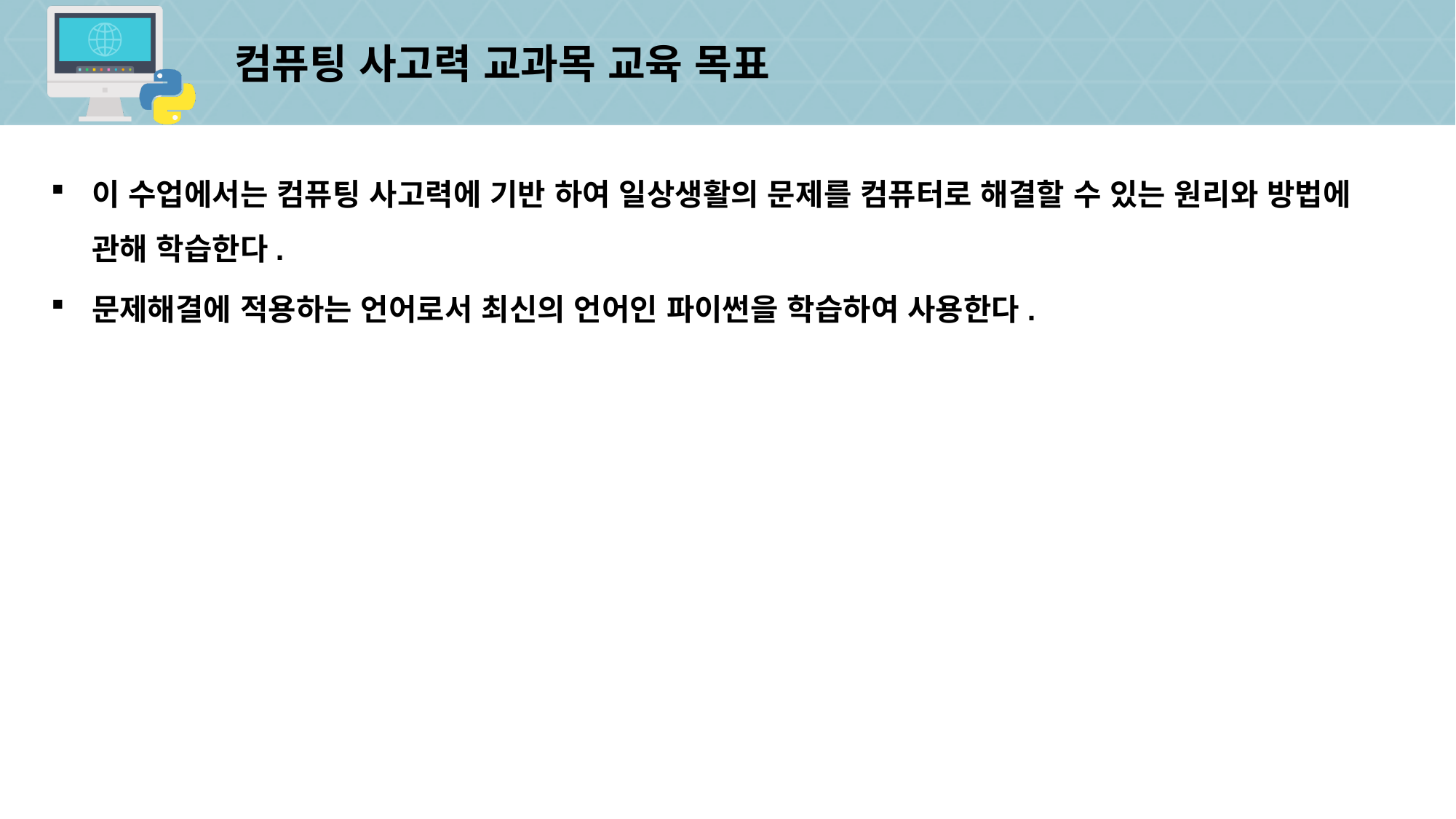

# 컴퓨팅 사고력 교과목 교육 목표
이 수업에서는 컴퓨팅 사고력에 기반 하여 일상생활의 문제를 컴퓨터로 해결할 수 있는 원리와 방법에 관해 학습한다.
문제해결에 적용하는 언어로서 최신의 언어인 파이썬을 학습하여 사용한다.